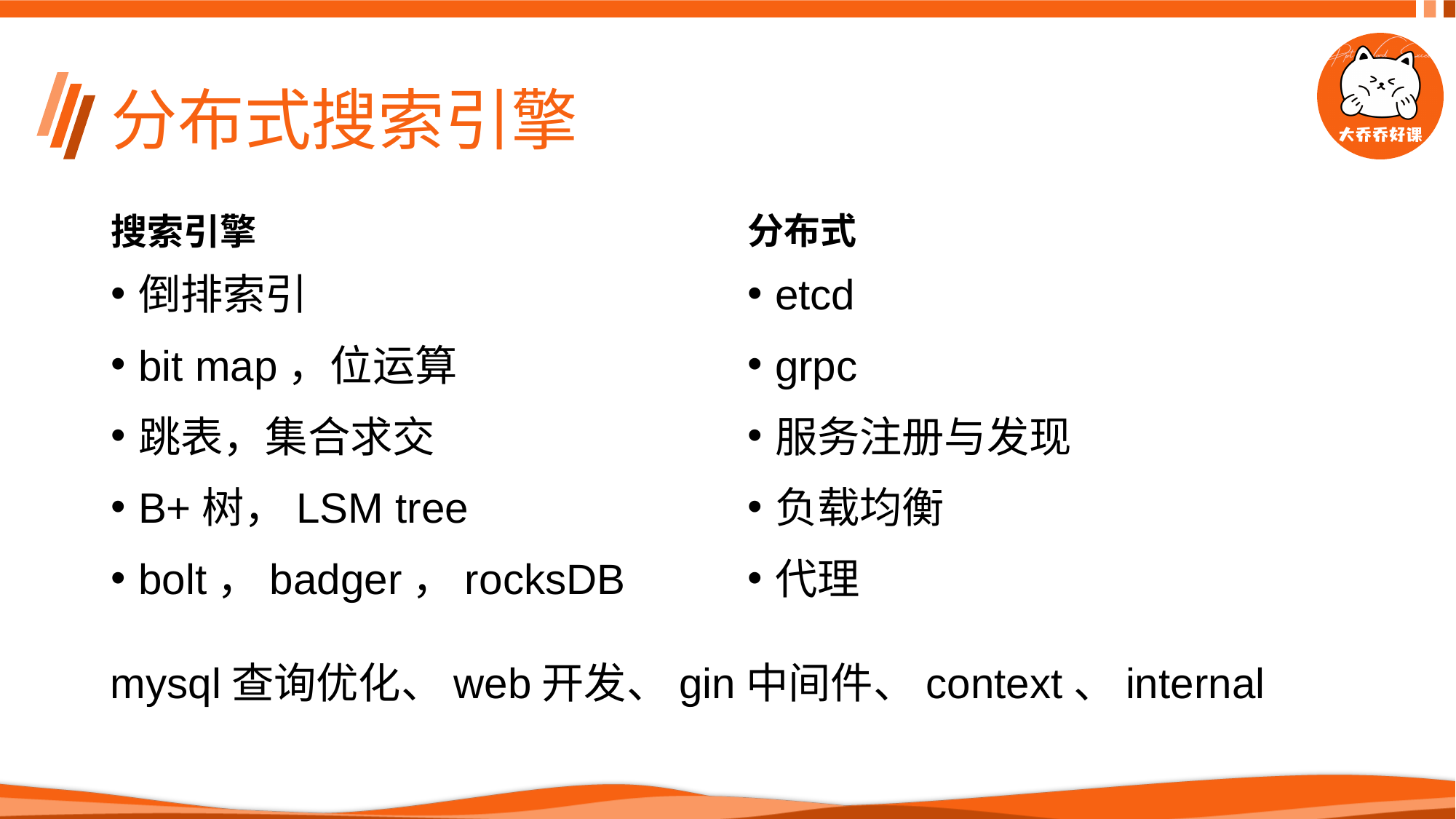

# 分布式搜索引擎
搜索引擎
分布式
倒排索引
bit map，位运算
跳表，集合求交
B+树，LSM tree
bolt，badger，rocksDB
etcd
grpc
服务注册与发现
负载均衡
代理
mysql查询优化、web开发、gin中间件、context、internal